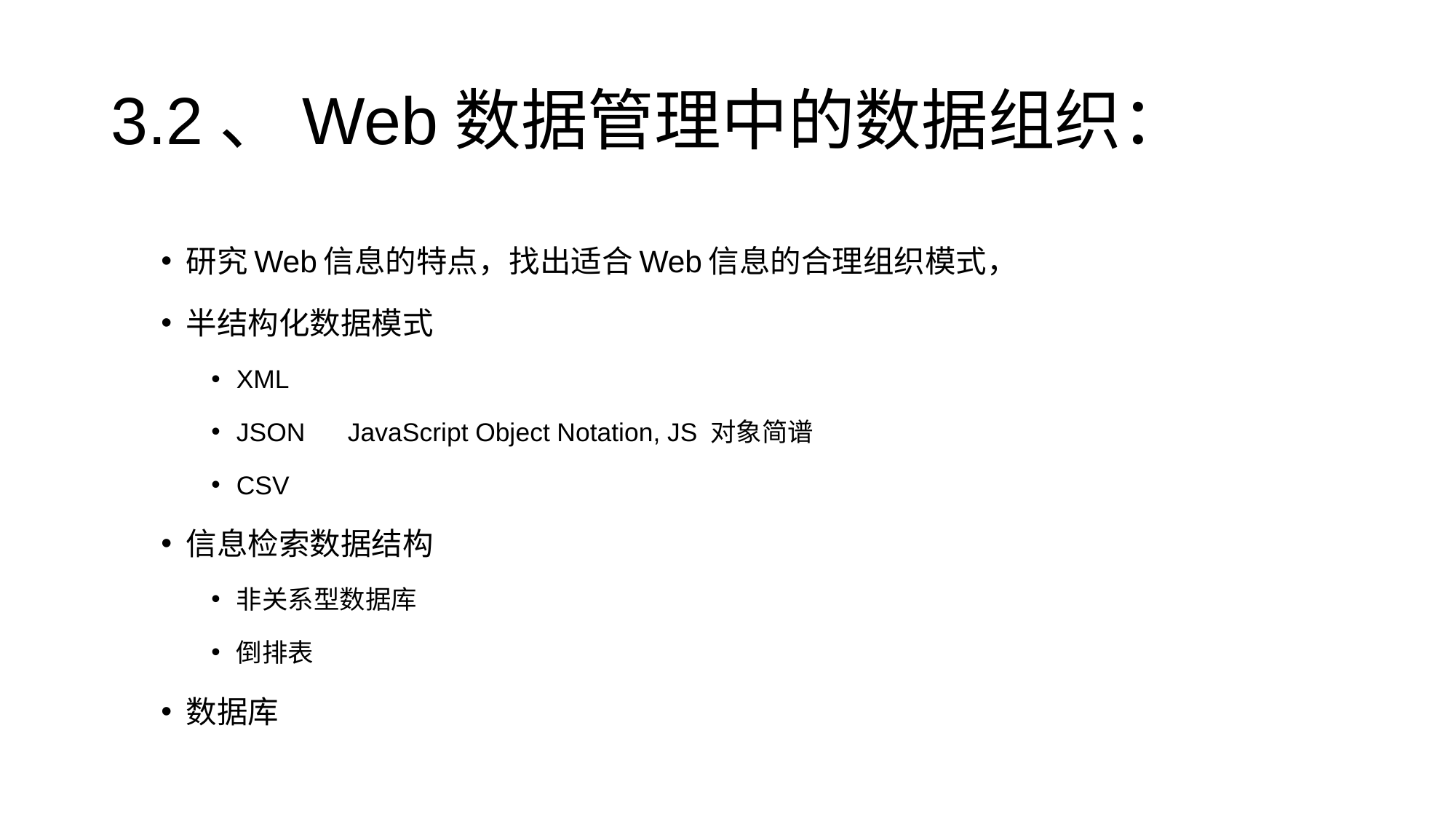

# 3.2、Web数据管理中的数据组织：
研究Web信息的特点，找出适合Web信息的合理组织模式，
半结构化数据模式
XML
JSON      JavaScript Object Notation, JS 对象简谱
CSV
信息检索数据结构
非关系型数据库
倒排表
数据库